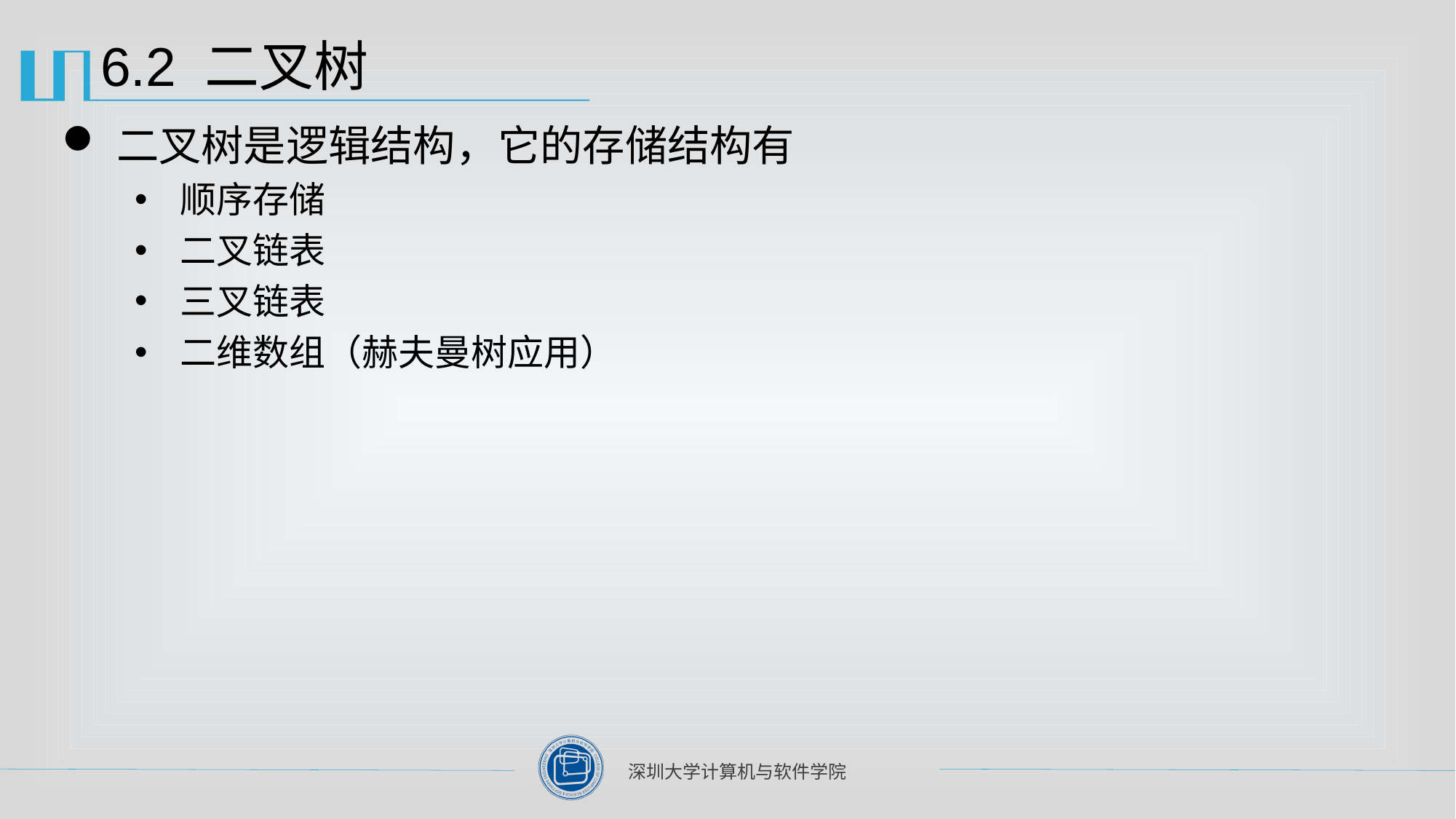

# 6.2 二叉树
二叉树是逻辑结构，它的存储结构有
顺序存储
二叉链表
三叉链表
二维数组（赫夫曼树应用）

21